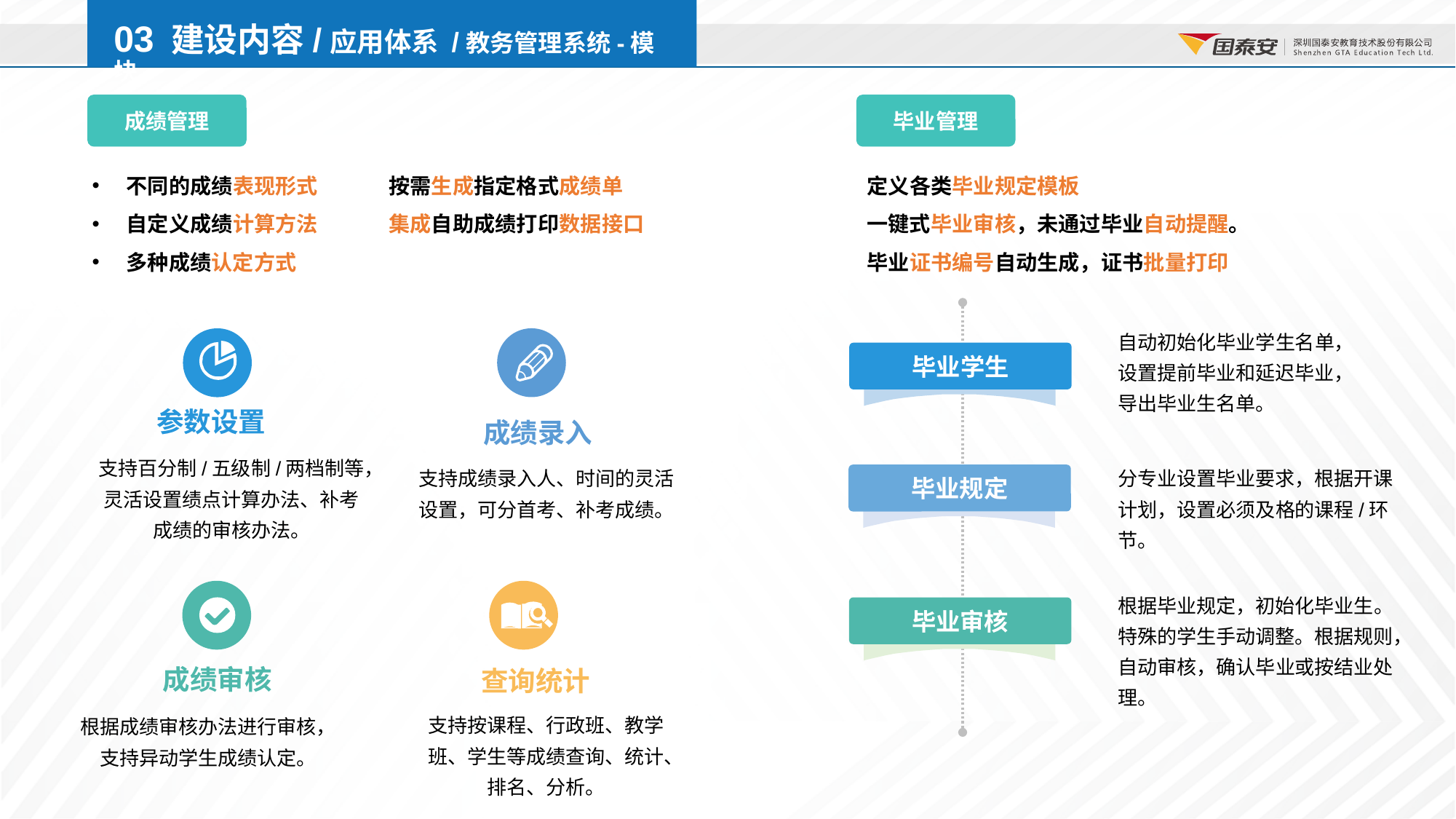

03 建设内容/应用体系 /教务管理系统-模块
成绩管理
毕业管理
不同的成绩表现形式
自定义成绩计算方法
多种成绩认定方式
按需生成指定格式成绩单
集成自助成绩打印数据接口

定义各类毕业规定模板
一键式毕业审核，未通过毕业自动提醒。
毕业证书编号自动生成，证书批量打印
自动初始化毕业学生名单， 设置提前毕业和延迟毕业，导出毕业生名单。

毕业学生

参数设置
成绩录入
支持百分制/五级制/两档制等，灵活设置绩点计算办法、补考成绩的审核办法。
分专业设置毕业要求，根据开课计划，设置必须及格的课程/环节。
支持成绩录入人、时间的灵活设置，可分首考、补考成绩。
毕业规定

根据毕业规定，初始化毕业生。特殊的学生手动调整。根据规则，自动审核，确认毕业或按结业处理。

毕业审核

成绩审核
查询统计
支持按课程、行政班、教学班、学生等成绩查询、统计、排名、分析。
根据成绩审核办法进行审核，支持异动学生成绩认定。